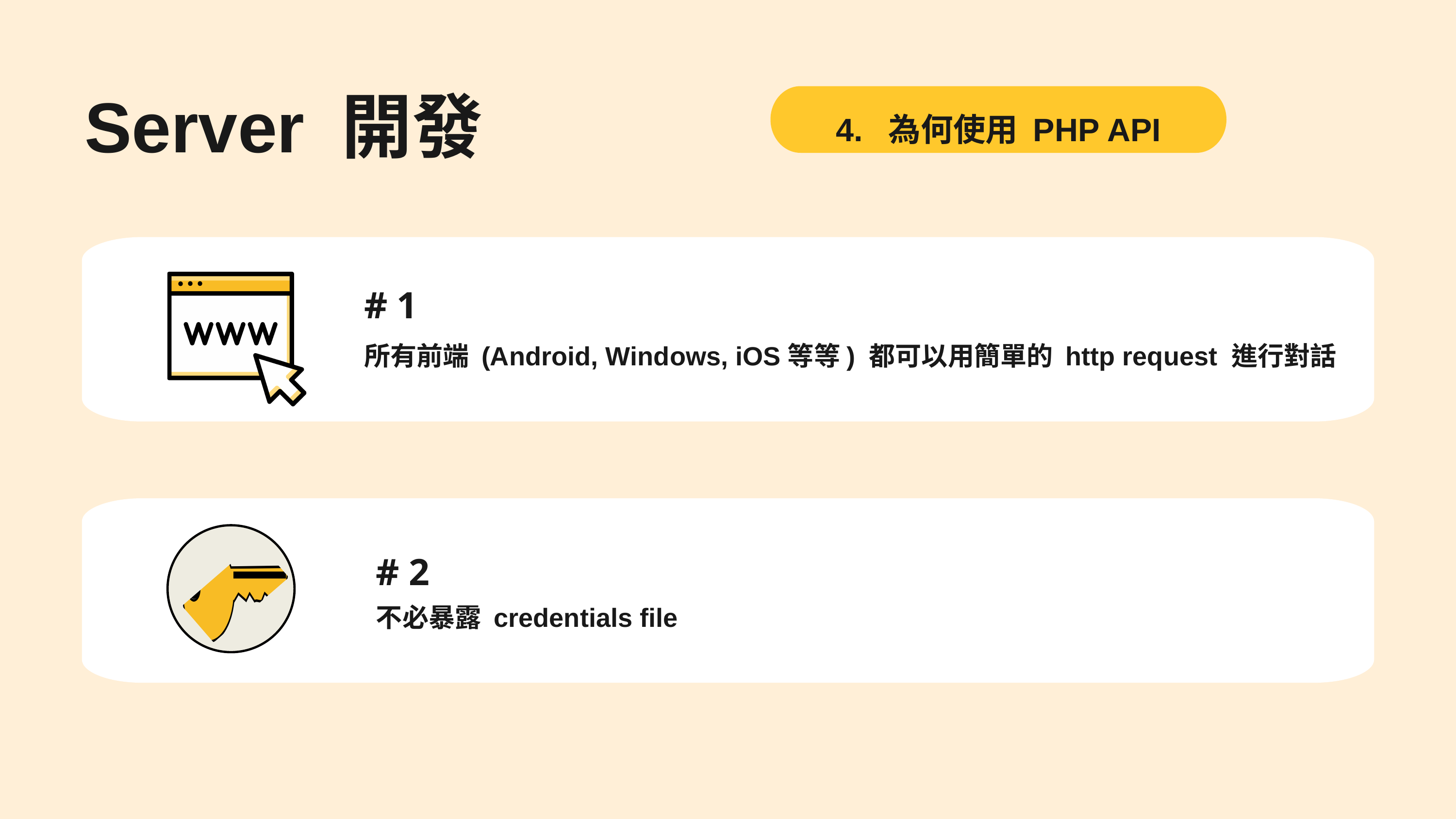

Server 開發

4.  為何使用 PHP API

# 1
所有前端 (Android, Windows, iOS等等) 都可以用簡單的 http request 進行對話

# 2
不必暴露 credentials file